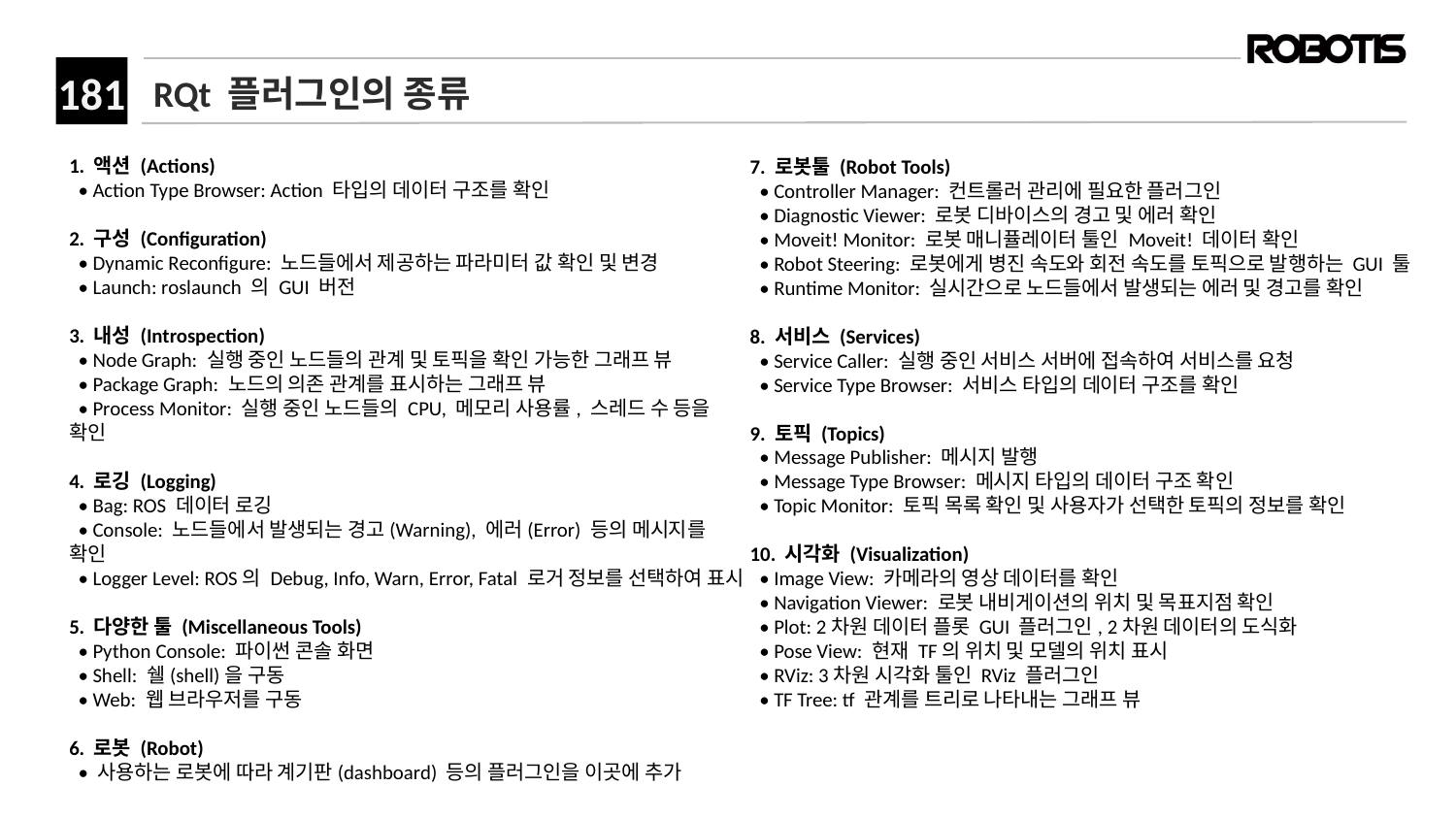

# RQt 플러그인의 종류
1. 액션 (Actions)
  • Action Type Browser: Action 타입의 데이터 구조를 확인

2. 구성 (Configuration)
  • Dynamic Reconfigure: 노드들에서 제공하는 파라미터 값 확인 및 변경
  • Launch: roslaunch 의 GUI 버전

3. 내성 (Introspection)
  • Node Graph: 실행 중인 노드들의 관계 및 토픽을 확인 가능한 그래프 뷰
  • Package Graph: 노드의 의존 관계를 표시하는 그래프 뷰
  • Process Monitor: 실행 중인 노드들의 CPU, 메모리 사용률, 스레드 수 등을 확인

4. 로깅 (Logging)
  • Bag: ROS 데이터 로깅
  • Console: 노드들에서 발생되는 경고(Warning), 에러(Error) 등의 메시지를 확인
  • Logger Level: ROS의 Debug, Info, Warn, Error, Fatal 로거 정보를 선택하여 표시

5. 다양한 툴 (Miscellaneous Tools)
  • Python Console: 파이썬 콘솔 화면
  • Shell: 쉘(shell)을 구동
  • Web: 웹 브라우저를 구동

6. 로봇 (Robot)
  • 사용하는 로봇에 따라 계기판(dashboard) 등의 플러그인을 이곳에 추가

7. 로봇툴 (Robot Tools)
  • Controller Manager: 컨트롤러 관리에 필요한 플러그인
  • Diagnostic Viewer: 로봇 디바이스의 경고 및 에러 확인
  • Moveit! Monitor: 로봇 매니퓰레이터 툴인 Moveit! 데이터 확인
  • Robot Steering: 로봇에게 병진 속도와 회전 속도를 토픽으로 발행하는 GUI 툴
  • Runtime Monitor: 실시간으로 노드들에서 발생되는 에러 및 경고를 확인

8. 서비스 (Services)
  • Service Caller: 실행 중인 서비스 서버에 접속하여 서비스를 요청
  • Service Type Browser: 서비스 타입의 데이터 구조를 확인

9. 토픽 (Topics)
  • Message Publisher: 메시지 발행
  • Message Type Browser: 메시지 타입의 데이터 구조 확인
  • Topic Monitor: 토픽 목록 확인 및 사용자가 선택한 토픽의 정보를 확인

10. 시각화 (Visualization)
  • Image View: 카메라의 영상 데이터를 확인
  • Navigation Viewer: 로봇 내비게이션의 위치 및 목표지점 확인
  • Plot: 2차원 데이터 플롯 GUI 플러그인, 2차원 데이터의 도식화
  • Pose View: 현재 TF의 위치 및 모델의 위치 표시
  • RViz: 3차원 시각화 툴인 RViz 플러그인
  • TF Tree: tf 관계를 트리로 나타내는 그래프 뷰